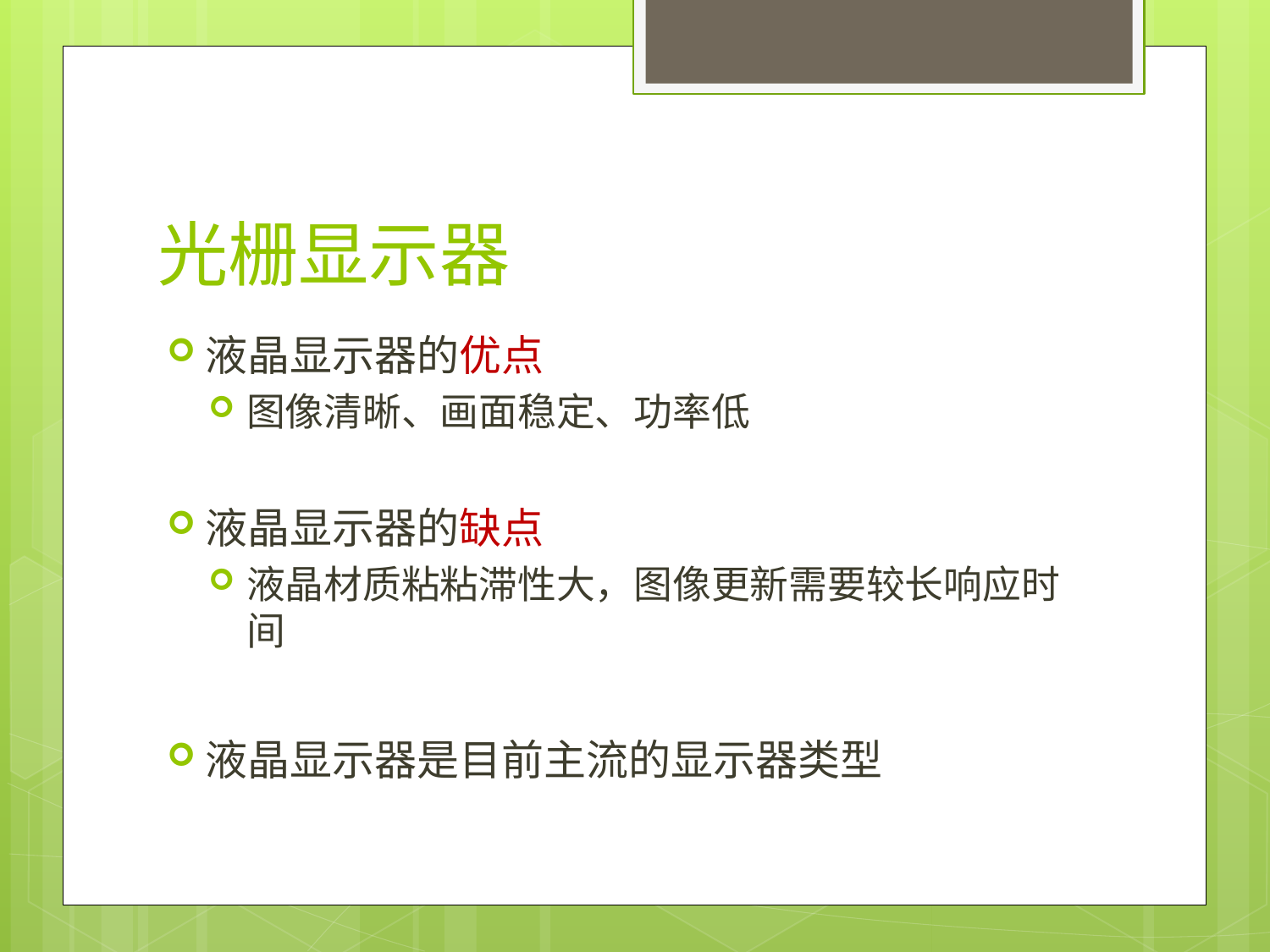

# 光栅显示器
液晶显示器的优点
图像清晰、画面稳定、功率低

液晶显示器的缺点
液晶材质粘粘滞性大，图像更新需要较长响应时间

液晶显示器是目前主流的显示器类型